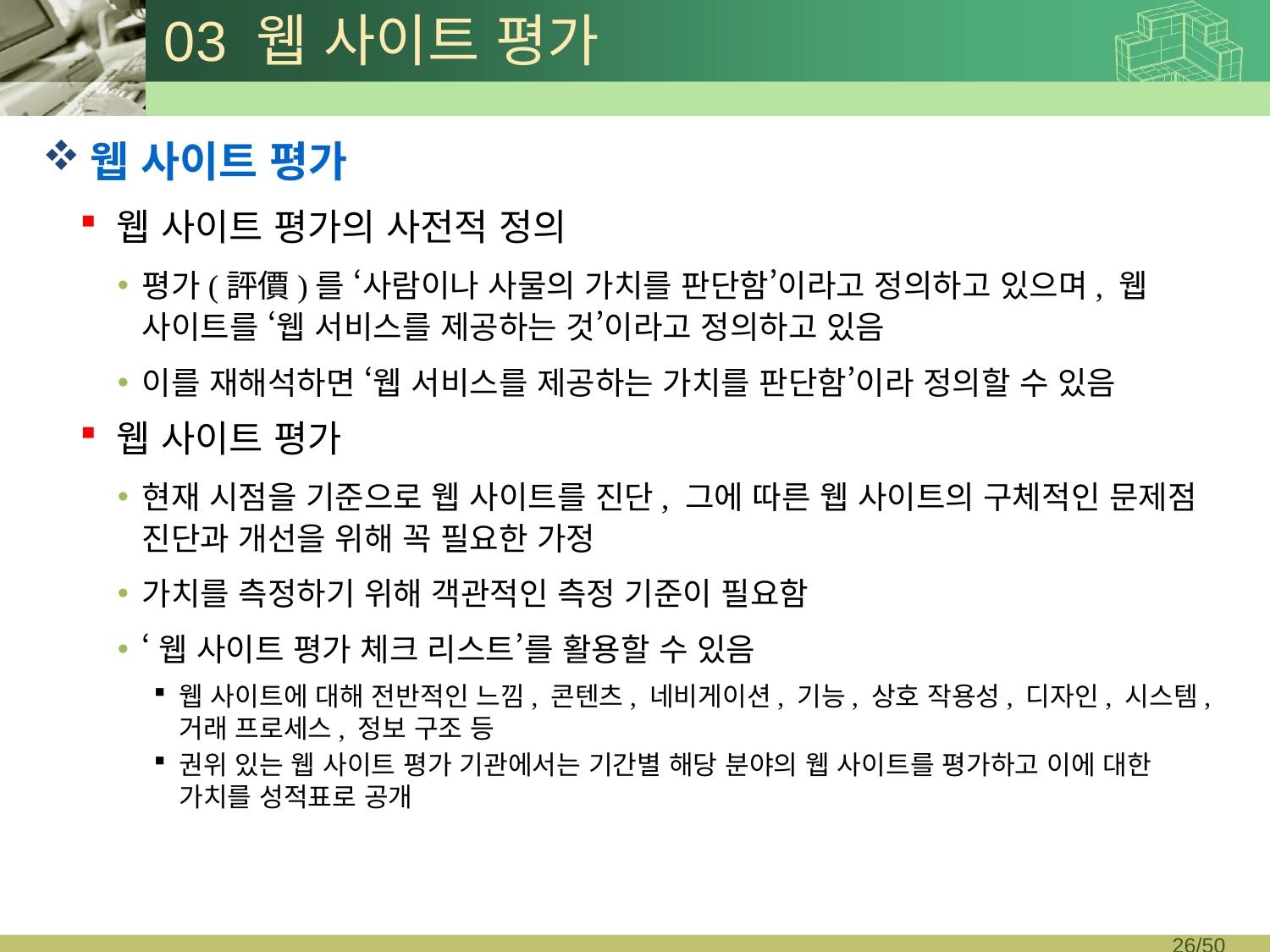

# 03 웹 사이트 평가
웹 사이트 평가
웹 사이트 평가의 사전적 정의
평가(評價)를 ‘사람이나 사물의 가치를 판단함’이라고 정의하고 있으며, 웹 사이트를 ‘웹 서비스를 제공하는 것’이라고 정의하고 있음
이를 재해석하면 ‘웹 서비스를 제공하는 가치를 판단함’이라 정의할 수 있음
웹 사이트 평가
현재 시점을 기준으로 웹 사이트를 진단, 그에 따른 웹 사이트의 구체적인 문제점 진단과 개선을 위해 꼭 필요한 가정
가치를 측정하기 위해 객관적인 측정 기준이 필요함
‘웹 사이트 평가 체크 리스트’를 활용할 수 있음
웹 사이트에 대해 전반적인 느낌, 콘텐츠, 네비게이션, 기능, 상호 작용성, 디자인, 시스템, 거래 프로세스, 정보 구조 등
권위 있는 웹 사이트 평가 기관에서는 기간별 해당 분야의 웹 사이트를 평가하고 이에 대한 가치를 성적표로 공개